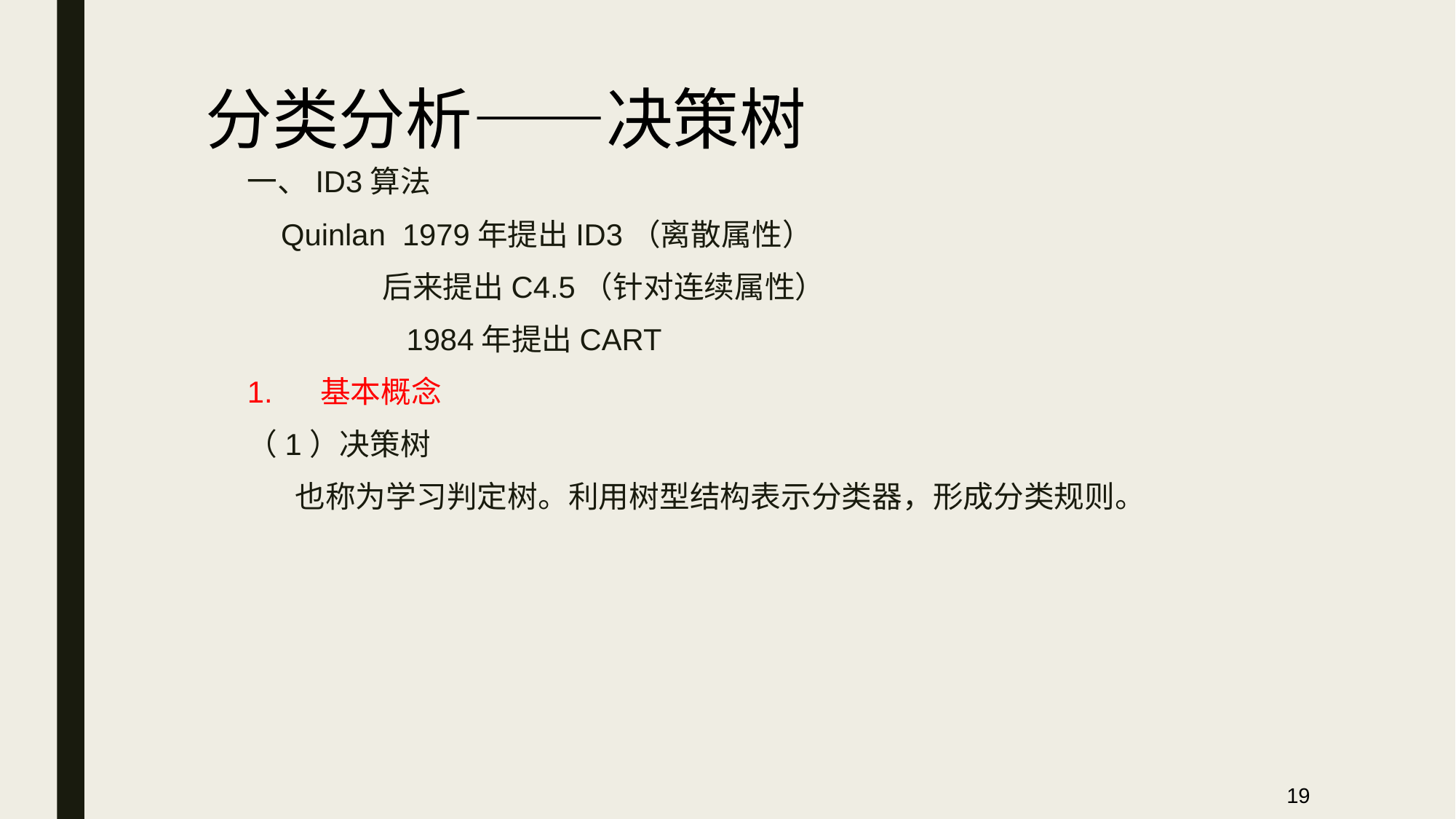

分类分析——决策树
一、ID3算法
    Quinlan  1979年提出ID3（离散属性）
                   后来提出C4.5（针对连续属性）
                   1984年提出CART
基本概念
（1）决策树
      也称为学习判定树。利用树型结构表示分类器，形成分类规则。
19